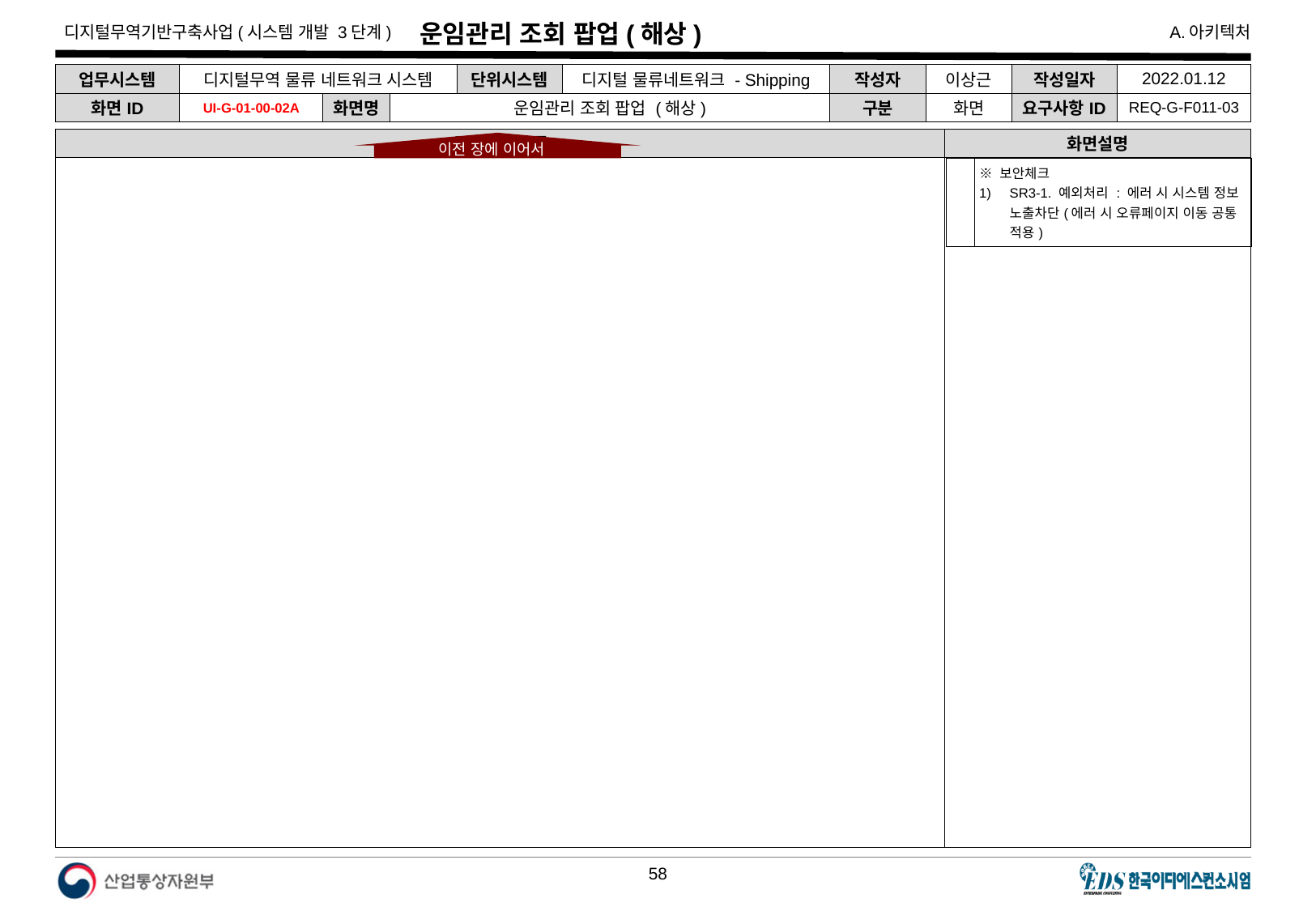

# 운임관리 조회 팝업(해상)
| 업무시스템 | 디지털무역 물류 네트워크 시스템 |  |  | 단위시스템 | 디지털 물류네트워크 - Shipping | 작성자 | 이상근 | 작성일자 | 2022.01.12 |
| --- | --- | --- | --- | --- | --- | --- | --- | --- | --- |
| 화면ID | UI-G-01-00-02A | 화면명 | 운임관리 조회 팝업 (해상) |  |  | 구분 | 화면 | 요구사항ID | REQ-G-F011-03 |
운임관리 등록

화면설명

이전 장에 이어서

|  | ※ 보안체크 SR3-1. 예외처리 : 에러 시 시스템 정보 노출차단(에러 시 오류페이지 이동 공통 적용) |
| --- | --- |